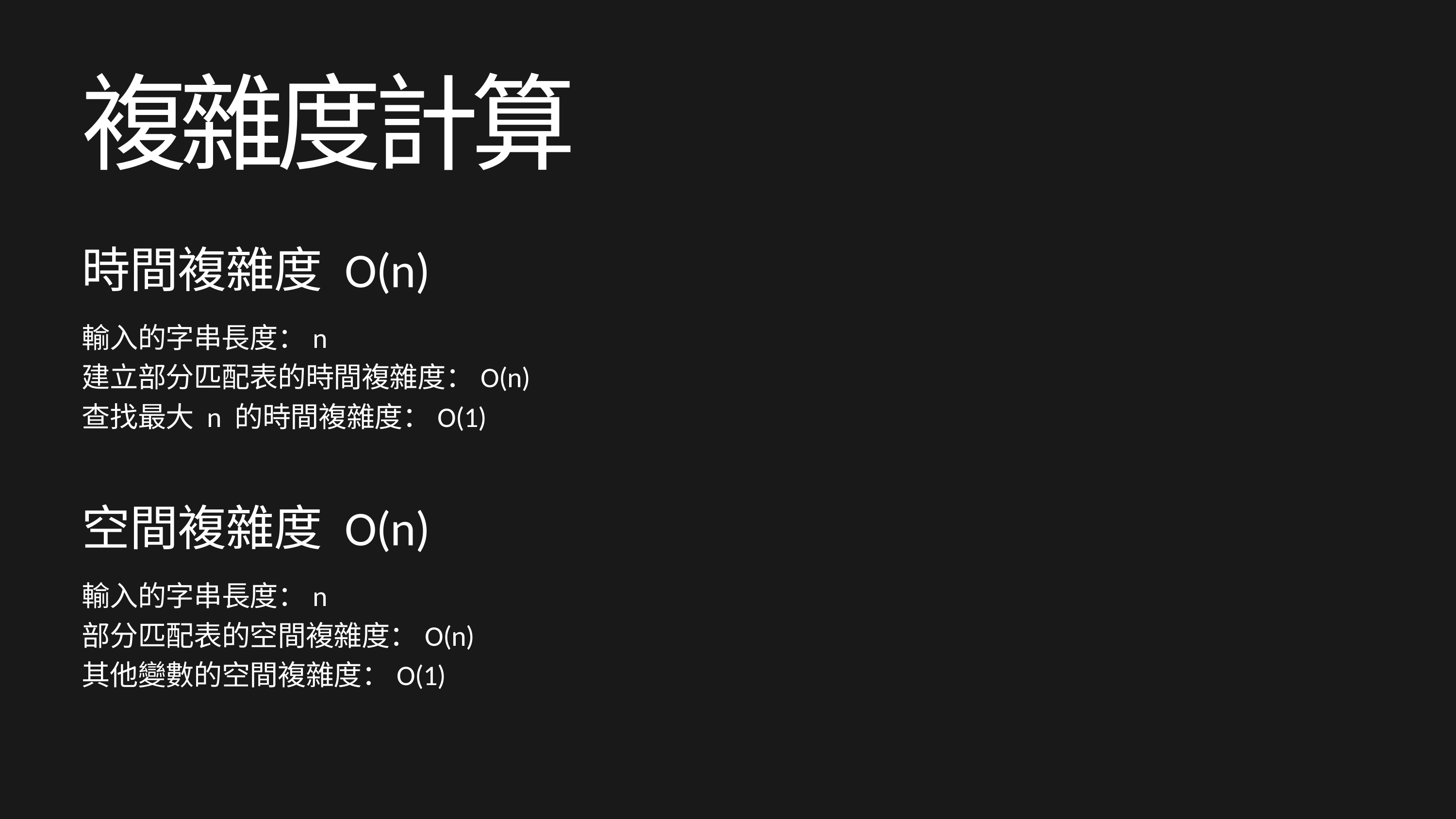

複雜度計算
時間複雜度 O(n)
輸入的字串長度：n
建立部分匹配表的時間複雜度：O(n)
查找最大 n 的時間複雜度：O(1)

空間複雜度 O(n)
輸入的字串長度：n
部分匹配表的空間複雜度：O(n)
其他變數的空間複雜度：O(1)